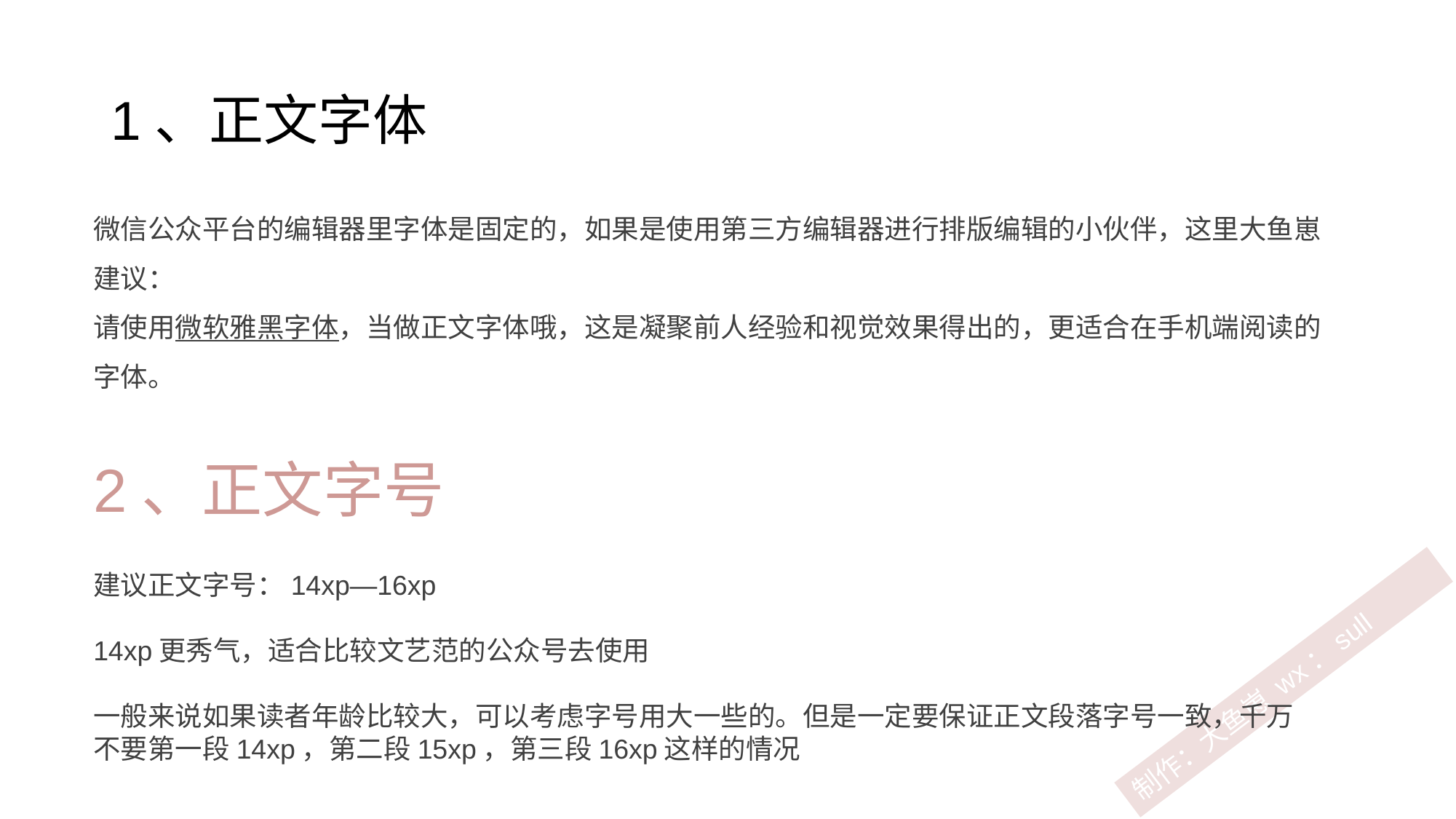

# 1、正文字体
微信公众平台的编辑器里字体是固定的，如果是使用第三方编辑器进行排版编辑的小伙伴，这里大鱼崽建议：
请使用微软雅黑字体，当做正文字体哦，这是凝聚前人经验和视觉效果得出的，更适合在手机端阅读的字体。
2、正文字号

建议正文字号：14xp—16xp

14xp更秀气，适合比较文艺范的公众号去使用

一般来说如果读者年龄比较大，可以考虑字号用大一些的。但是一定要保证正文段落字号一致，千万不要第一段14xp，第二段15xp，第三段16xp这样的情况